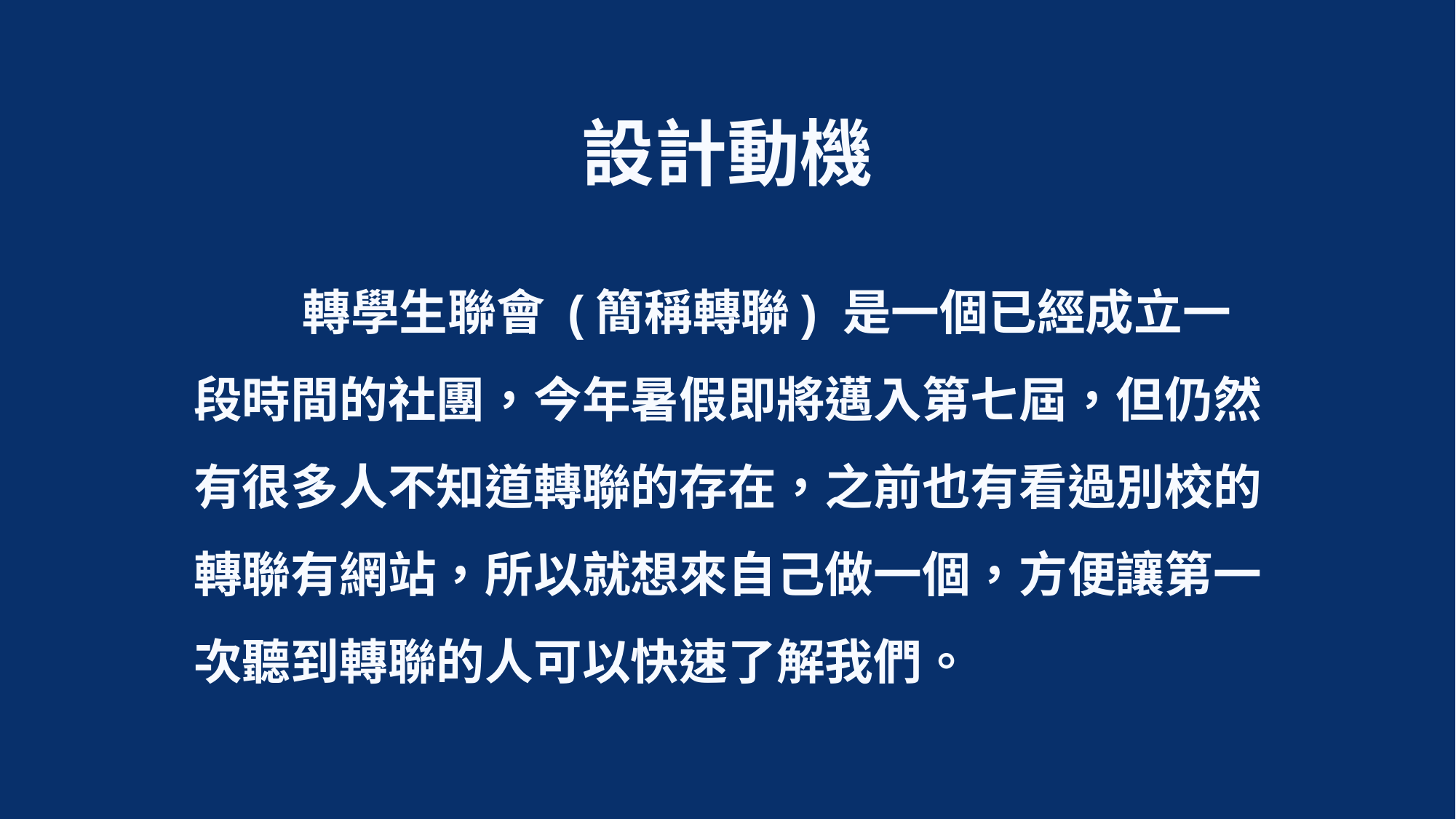

設計動機
 轉學生聯會 (簡稱轉聯) 是一個已經成立一段時間的社團，今年暑假即將邁入第七屆，但仍然有很多人不知道轉聯的存在，之前也有看過別校的轉聯有網站，所以就想來自己做一個，方便讓第一次聽到轉聯的人可以快速了解我們。